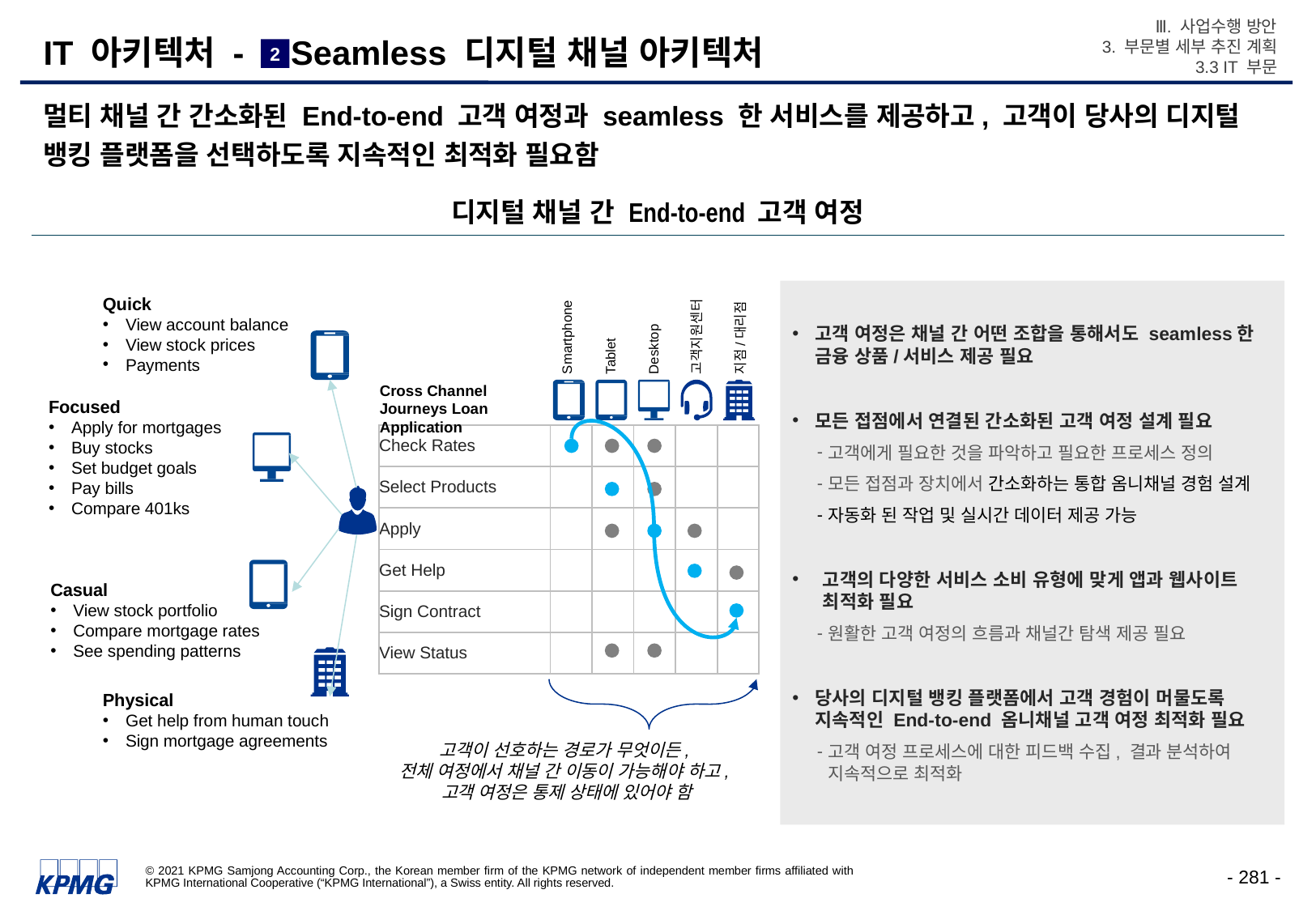

Ⅲ. 사업수행 방안
3. 부문별 세부 추진 계획
3.3 IT 부문
# IT 아키텍처 -     Seamless 디지털 채널 아키텍처
2
멀티 채널 간 간소화된 End-to-end 고객 여정과 seamless 한 서비스를 제공하고, 고객이 당사의 디지털 뱅킹 플랫폼을 선택하도록 지속적인 최적화 필요함
디지털 채널 간 End-to-end 고객 여정
고객 여정은 채널 간 어떤 조합을 통해서도 seamless한 금융 상품/서비스 제공 필요

모든 접점에서 연결된 간소화된 고객 여정 설계 필요
고객에게 필요한 것을 파악하고 필요한 프로세스 정의
모든 접점과 장치에서 간소화하는 통합 옴니채널 경험 설계
자동화 된 작업 및 실시간 데이터 제공 가능

고객의 다양한 서비스 소비 유형에 맞게 앱과 웹사이트 최적화 필요
원활한 고객 여정의 흐름과 채널간 탐색 제공 필요

당사의 디지털 뱅킹 플랫폼에서 고객 경험이 머물도록 지속적인 End-to-end 옴니채널 고객 여정 최적화 필요
고객 여정 프로세스에 대한 피드백 수집, 결과 분석하여 지속적으로 최적화
Quick
View account balance
View stock prices
Payments
고객지원센터
Smartphone
Tablet
Desktop
지점/대리점

Cross Channel Journeys Loan Application

Focused
Apply for mortgages
Buy stocks
Set budget goals
Pay bills
Compare 401ks
| Check Rates |  |  |  |  |  |
| --- | --- | --- | --- | --- | --- |
| Select Products |  |  |  |  |  |
| Apply |  |  |  |  |  |
| Get Help |  |  |  |  |  |
| Sign Contract |  |  |  |  |  |
| View Status |  |  |  |  |  |

Casual
View stock portfolio
Compare mortgage rates
See spending patterns

Physical
Get help from human touch
Sign mortgage agreements
고객이 선호하는 경로가 무엇이든,
전체 여정에서 채널 간 이동이 가능해야 하고,
고객 여정은 통제 상태에 있어야 함